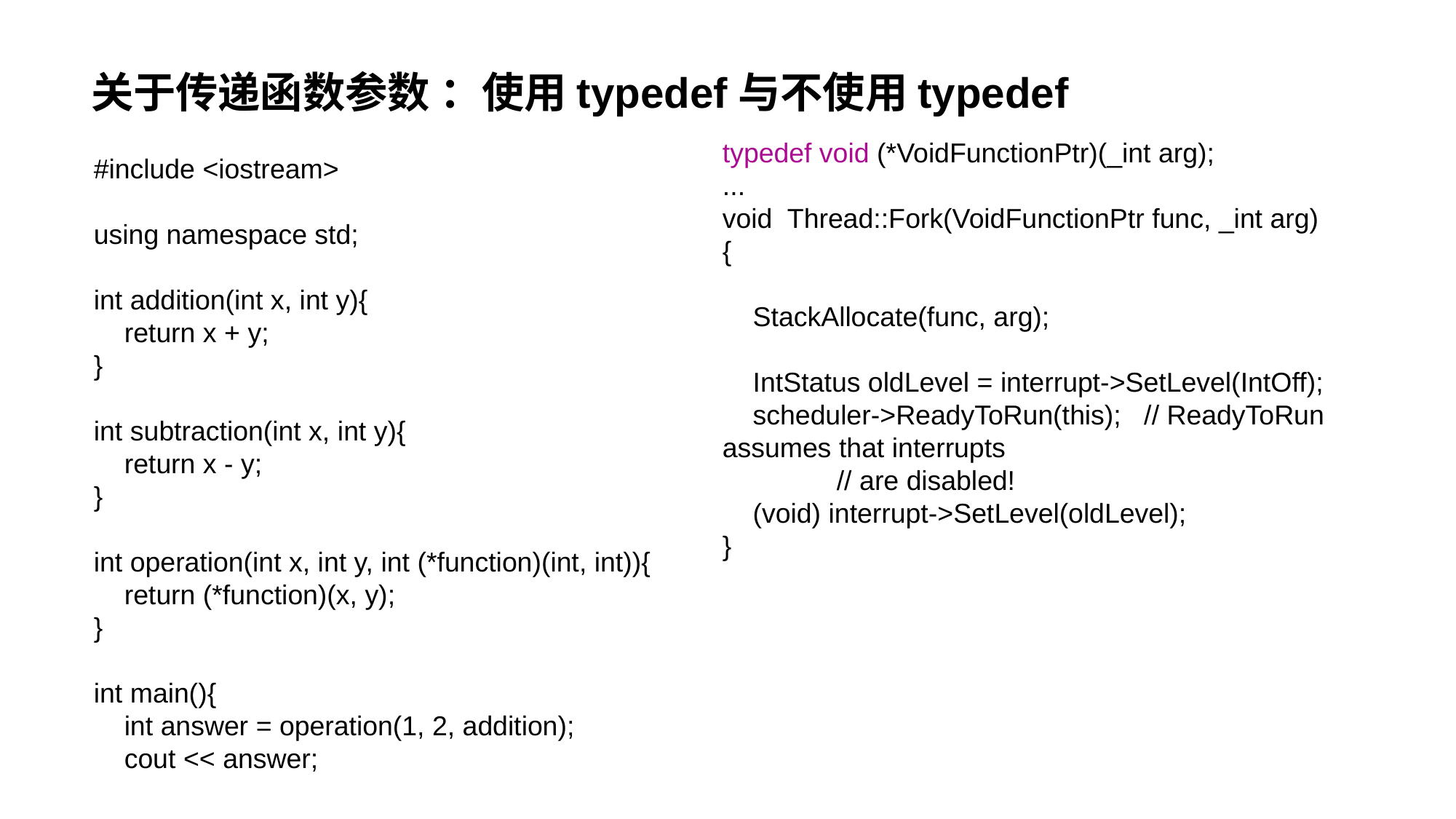

# 关于传递函数参数 ：使用typedef与不使用typedef
typedef void (*VoidFunctionPtr)(_int arg);
...
void  Thread::Fork(VoidFunctionPtr func, _int arg)
{
    StackAllocate(func, arg);
    IntStatus oldLevel = interrupt->SetLevel(IntOff);
    scheduler->ReadyToRun(this);   // ReadyToRun assumes that interrupts
               // are disabled!
    (void) interrupt->SetLevel(oldLevel);
}
#include <iostream>

using namespace std;

int addition(int x, int y){
    return x + y;
}

int subtraction(int x, int y){
    return x - y;
}

int operation(int x, int y, int (*function)(int, int)){
    return (*function)(x, y);
}

int main(){
    int answer = operation(1, 2, addition);
    cout << answer;